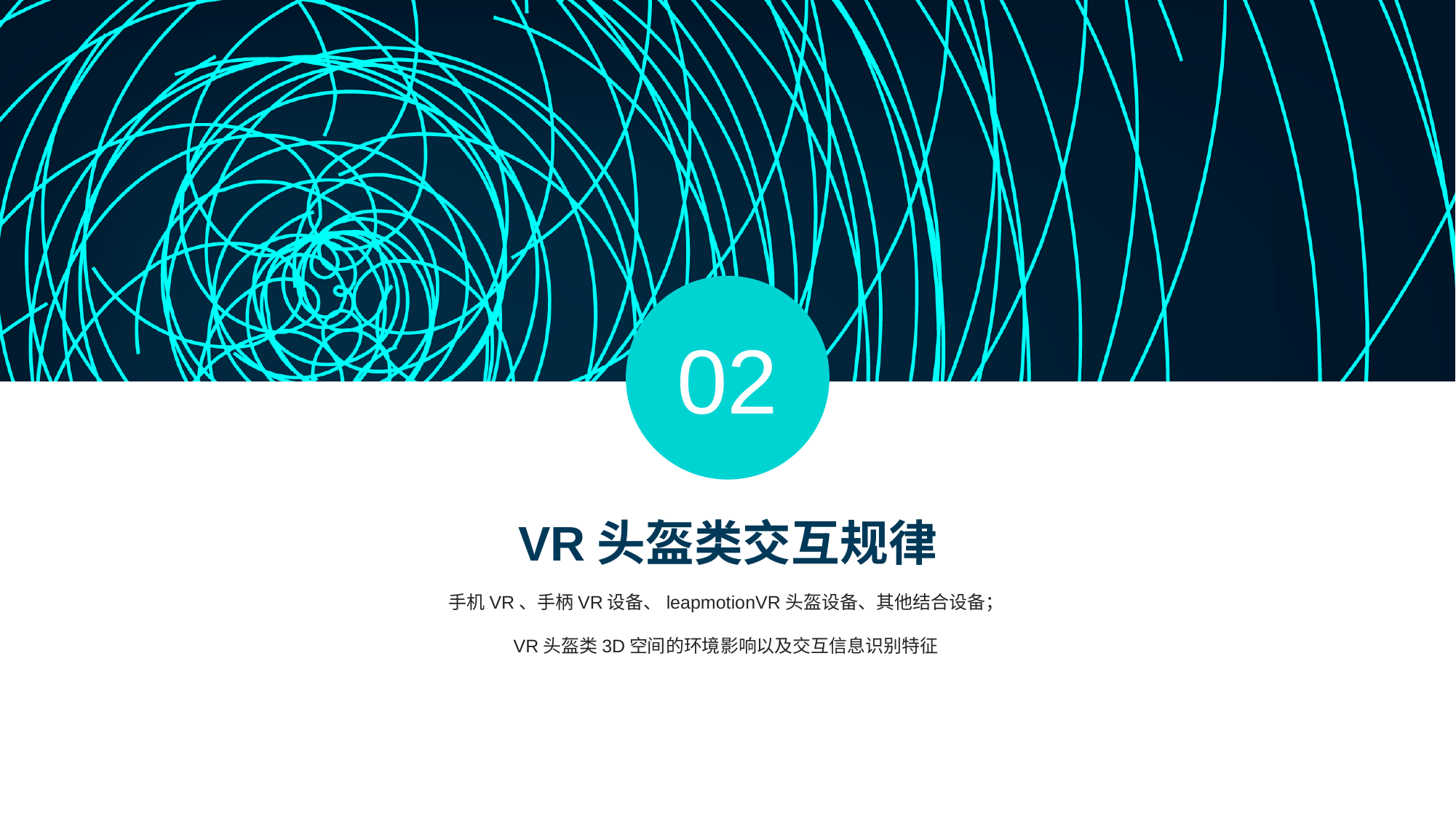

02
VR头盔类交互规律
手机VR、手柄VR设备、leapmotionVR头盔设备、其他结合设备；

VR头盔类3D空间的环境影响以及交互信息识别特征